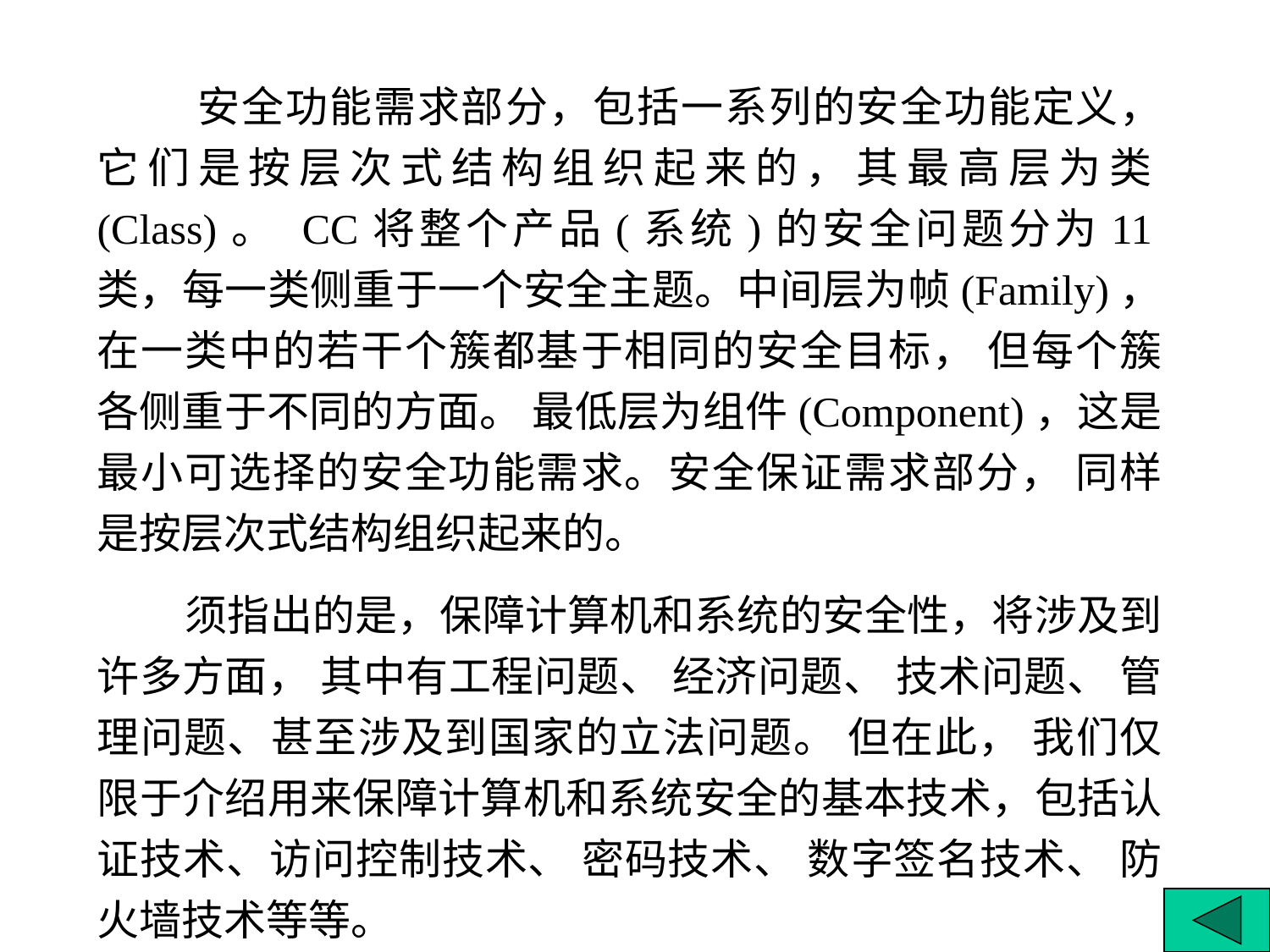

安全功能需求部分，包括一系列的安全功能定义， 它们是按层次式结构组织起来的，其最高层为类(Class)。 CC将整个产品(系统)的安全问题分为11类，每一类侧重于一个安全主题。中间层为帧(Family)，在一类中的若干个簇都基于相同的安全目标， 但每个簇各侧重于不同的方面。 最低层为组件(Component)，这是最小可选择的安全功能需求。安全保证需求部分， 同样是按层次式结构组织起来的。
        须指出的是，保障计算机和系统的安全性，将涉及到许多方面， 其中有工程问题、 经济问题、 技术问题、 管理问题、甚至涉及到国家的立法问题。 但在此， 我们仅限于介绍用来保障计算机和系统安全的基本技术，包括认证技术、访问控制技术、 密码技术、 数字签名技术、 防火墙技术等等。